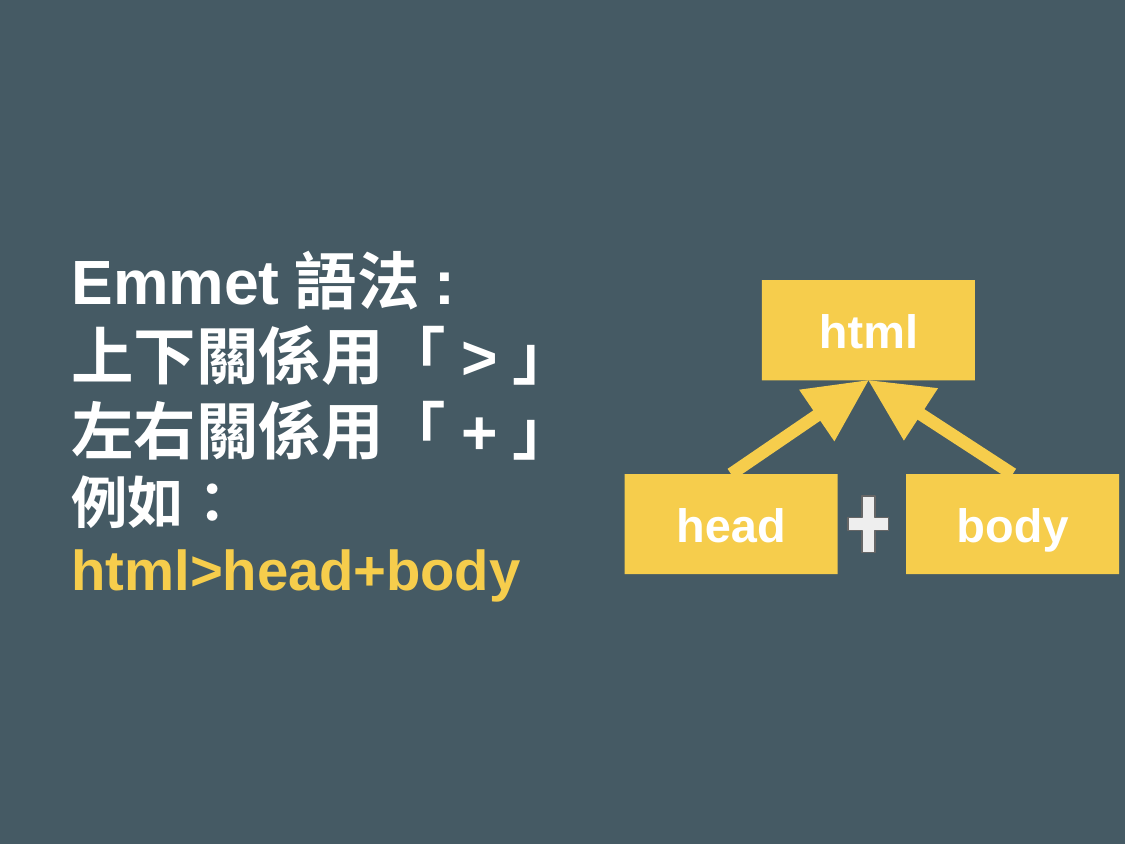

# Emmet語法: 上下關係用「>」
左右關係用「+」
例如：
html>head+body
html
head
body